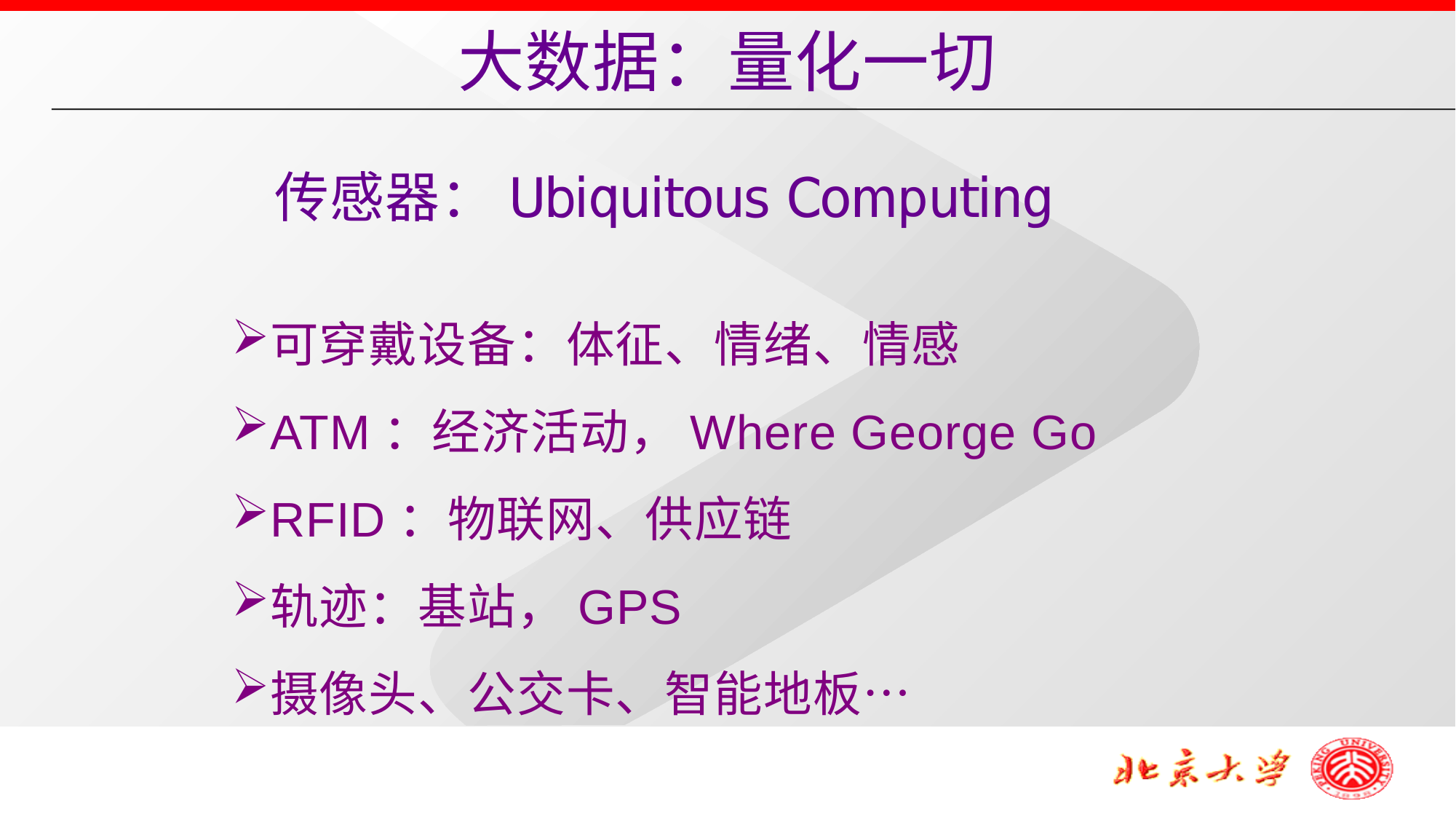

大数据：量化一切
传感器：Ubiquitous Computing
可穿戴设备：体征、情绪、情感
ATM：经济活动，Where George Go
RFID：物联网、供应链
轨迹：基站，GPS
摄像头、公交卡、智能地板…